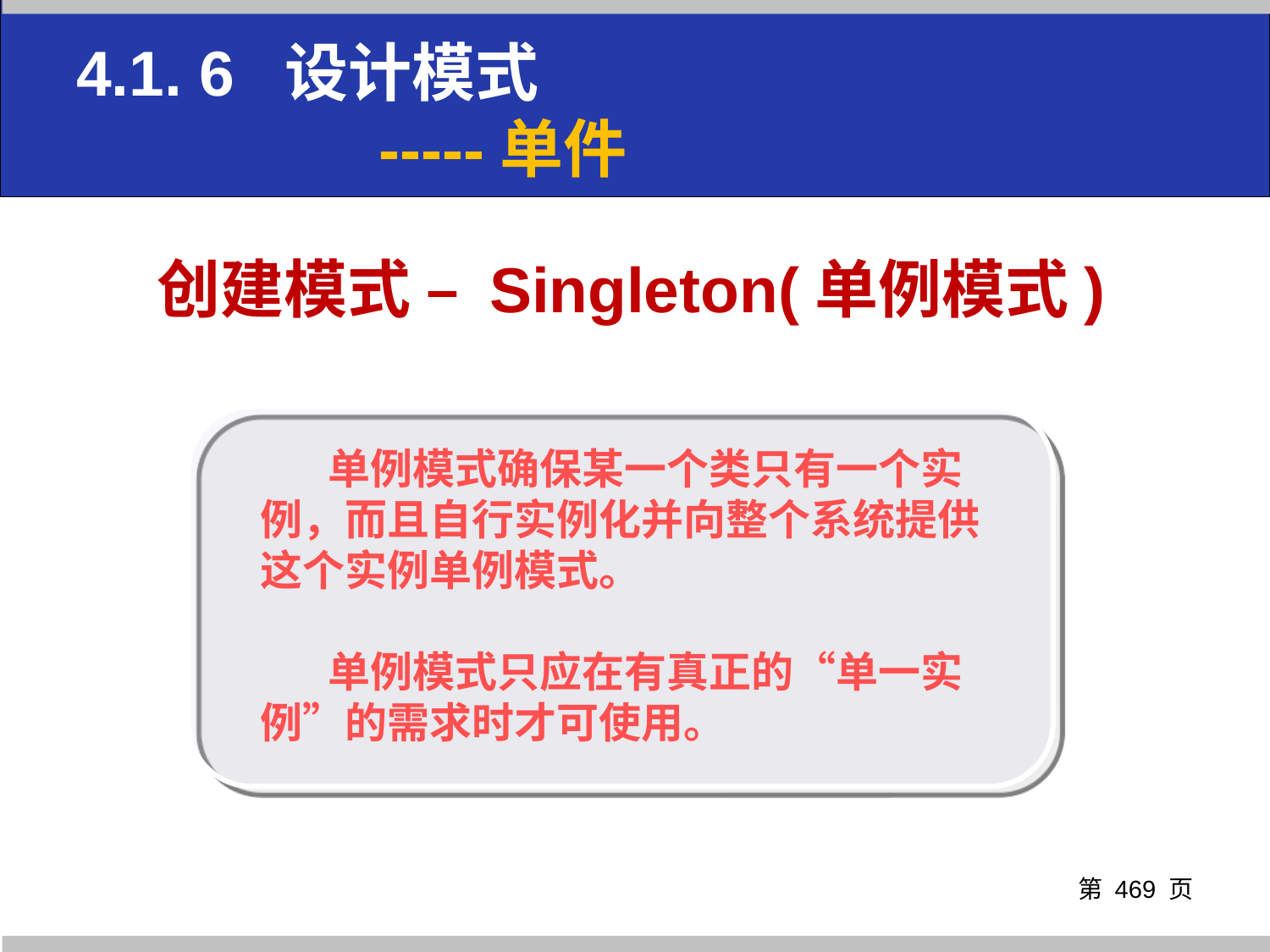

4.1. 6  设计模式
                    -----单件
# 创建模式 – Singleton(单例模式)

      单例模式确保某一个类只有一个实例，而且自行实例化并向整个系统提供这个实例单例模式。

      单例模式只应在有真正的“单一实例”的需求时才可使用。
第 469 页